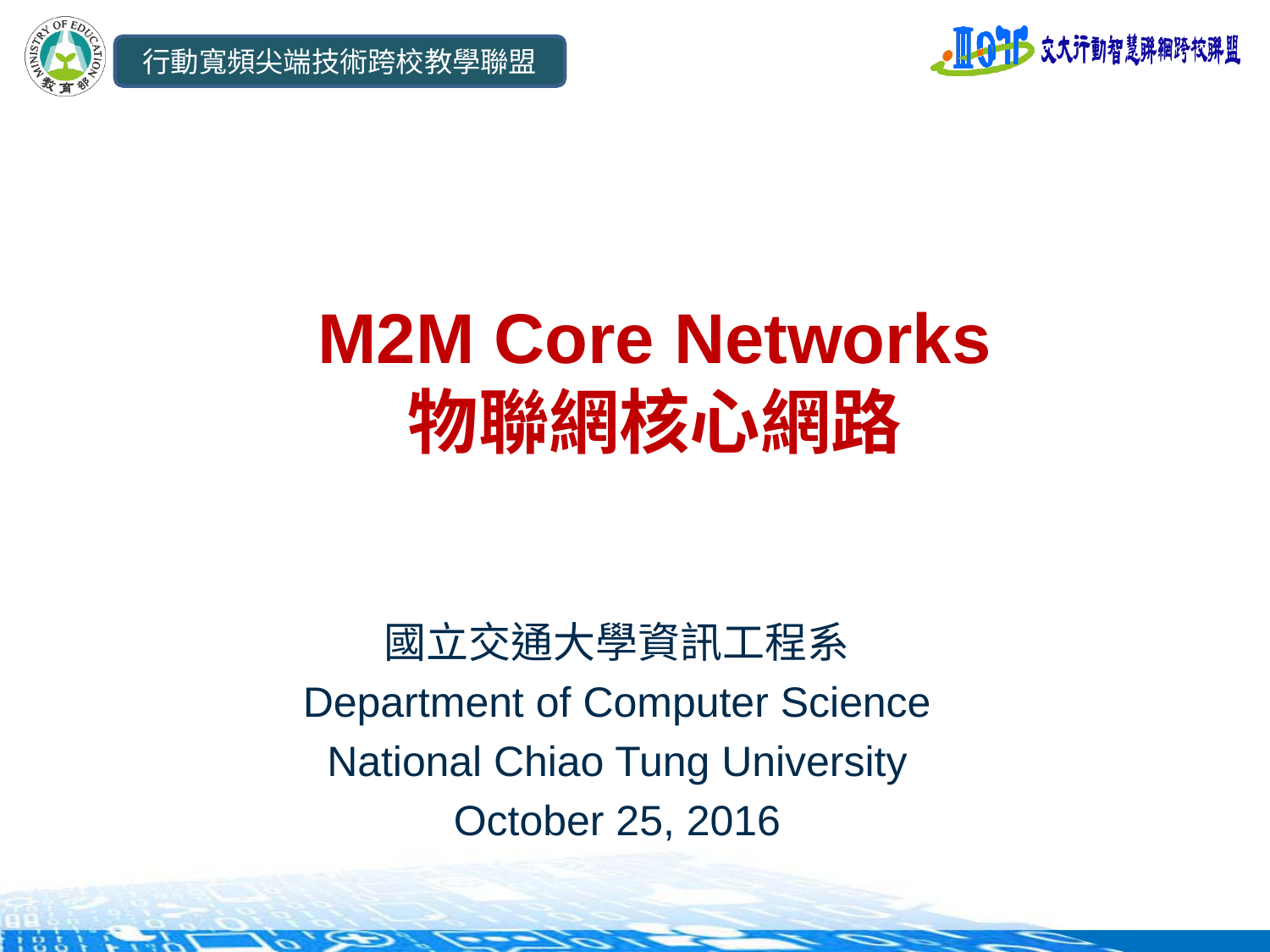

行動寬頻尖端技術跨校教學聯盟
# M2M Core Networks 物聯網核心網路
國立交通大學資訊工程系
Department of Computer Science
National Chiao Tung University
October 25, 2016